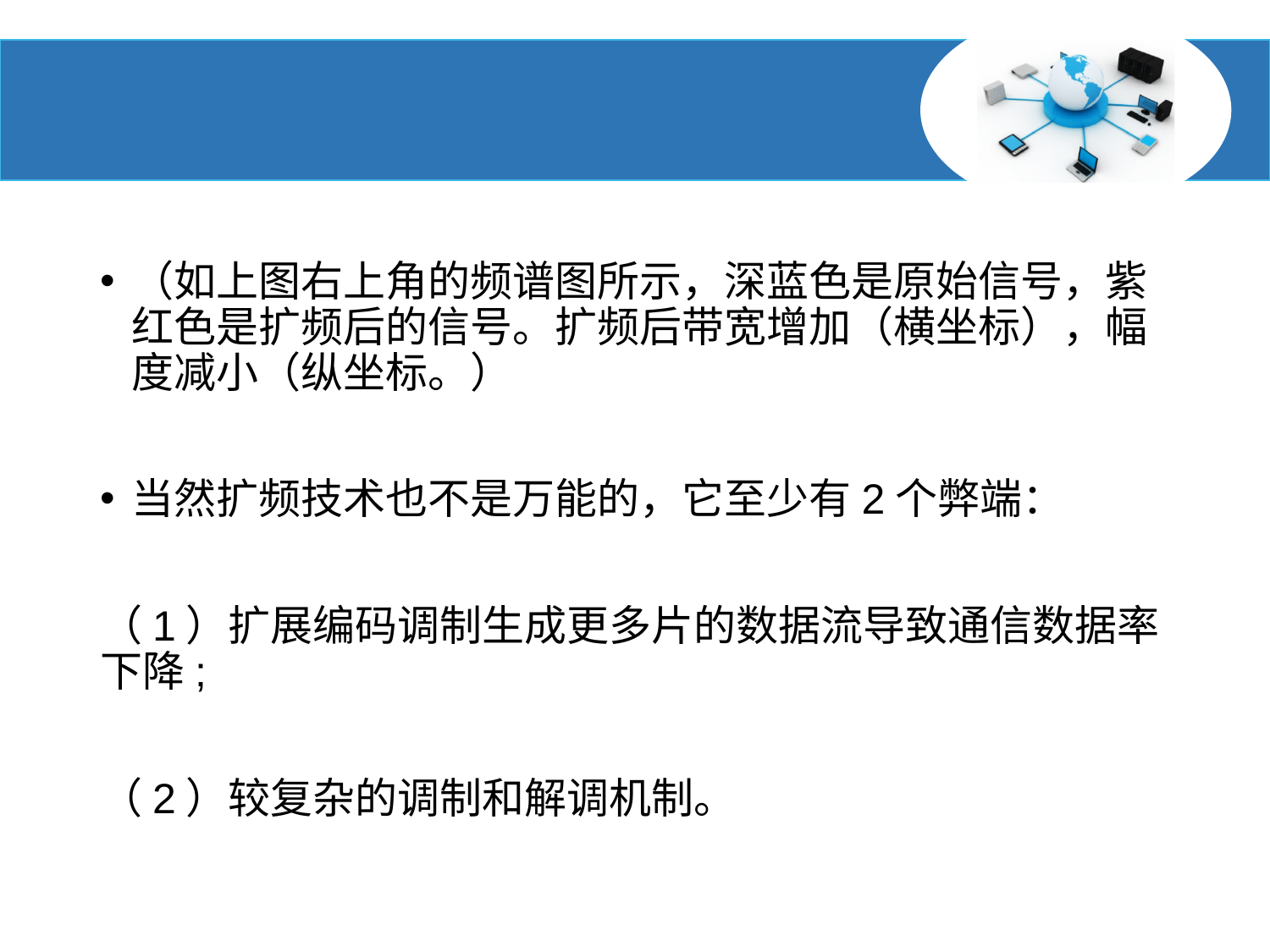

#

（如上图右上角的频谱图所示，深蓝色是原始信号，紫红色是扩频后的信号。扩频后带宽增加（横坐标），幅度减小（纵坐标。）

当然扩频技术也不是万能的，它至少有2个弊端：

（1）扩展编码调制生成更多片的数据流导致通信数据率下降;

（2）较复杂的调制和解调机制。